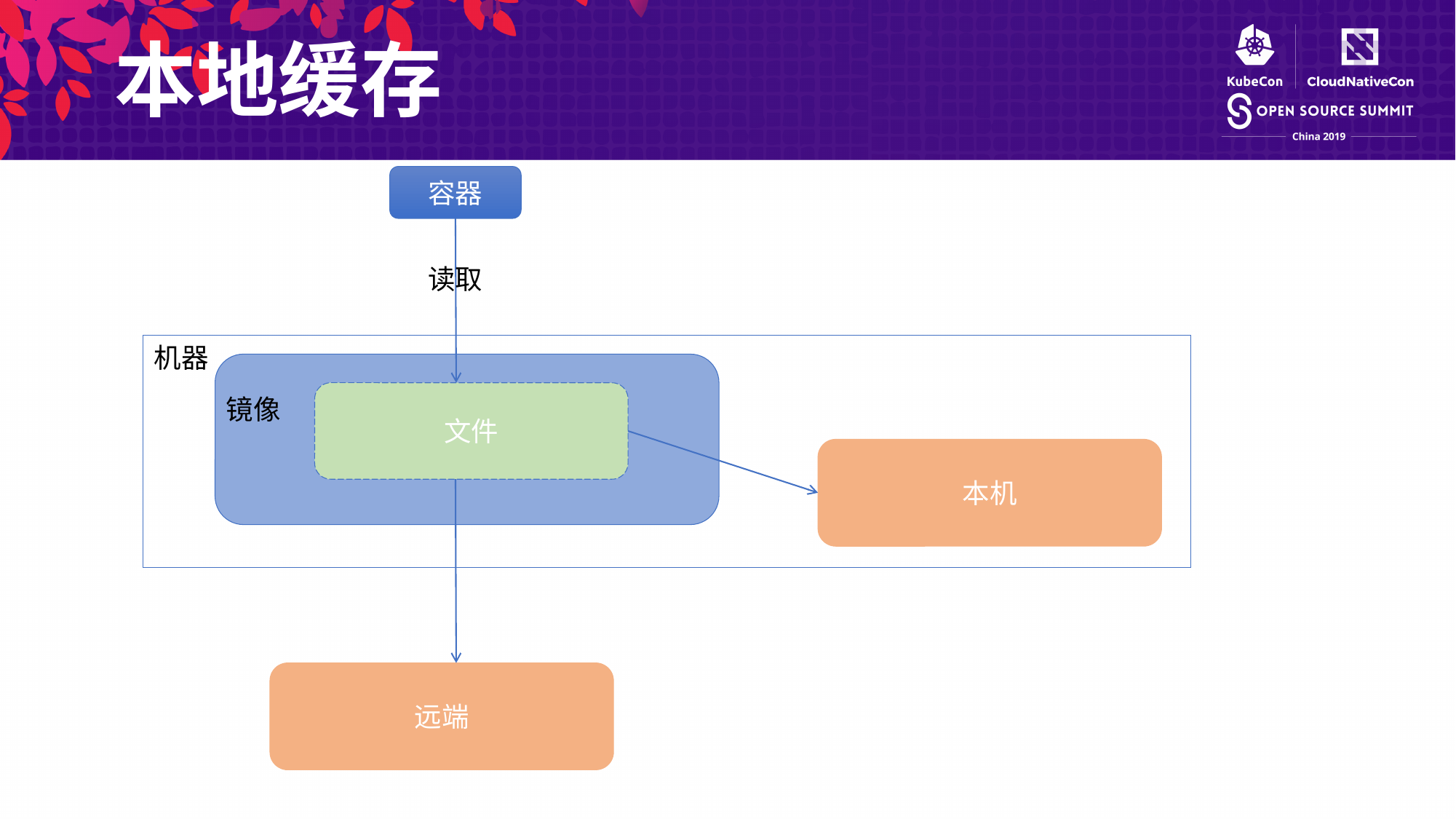

本地缓存
容器
读取

机器

文件
镜像
本机
远端